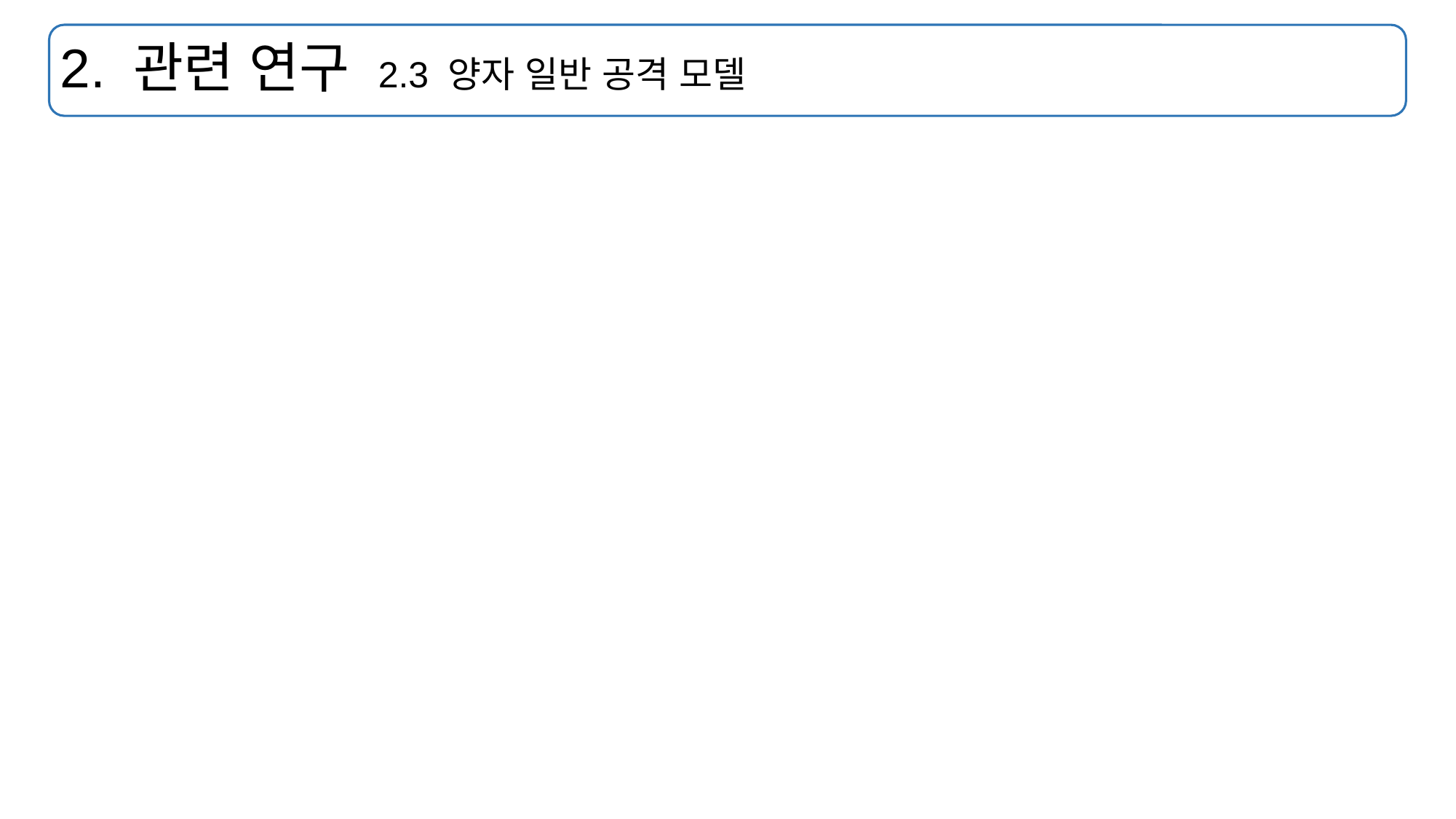

# 2. 관련 연구 2.3 양자 일반 공격 모델